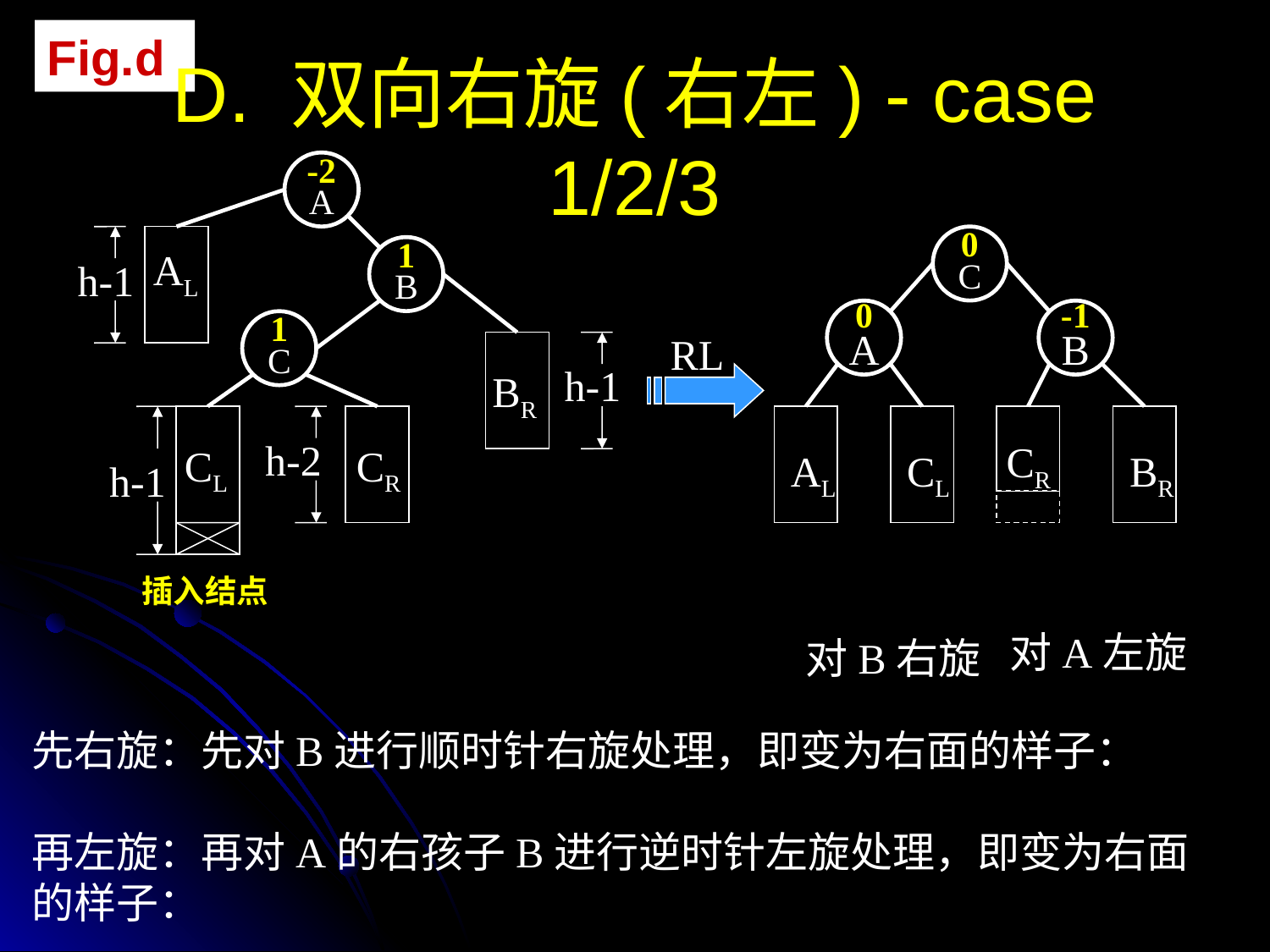

Fig.d
D. 双向右旋(右左) - case 1/2/3
-2
A

h-1

AL
1
B
1
C

BR

h-1

h-1

CL

CR

h-2

0
C
0
A
-1
B

AL

CL

CR

BR

RL

插入结点
对A左旋
对B右旋
先右旋：先对B进行顺时针右旋处理，即变为右面的样子：

再左旋：再对A的右孩子B进行逆时针左旋处理，即变为右面的样子：